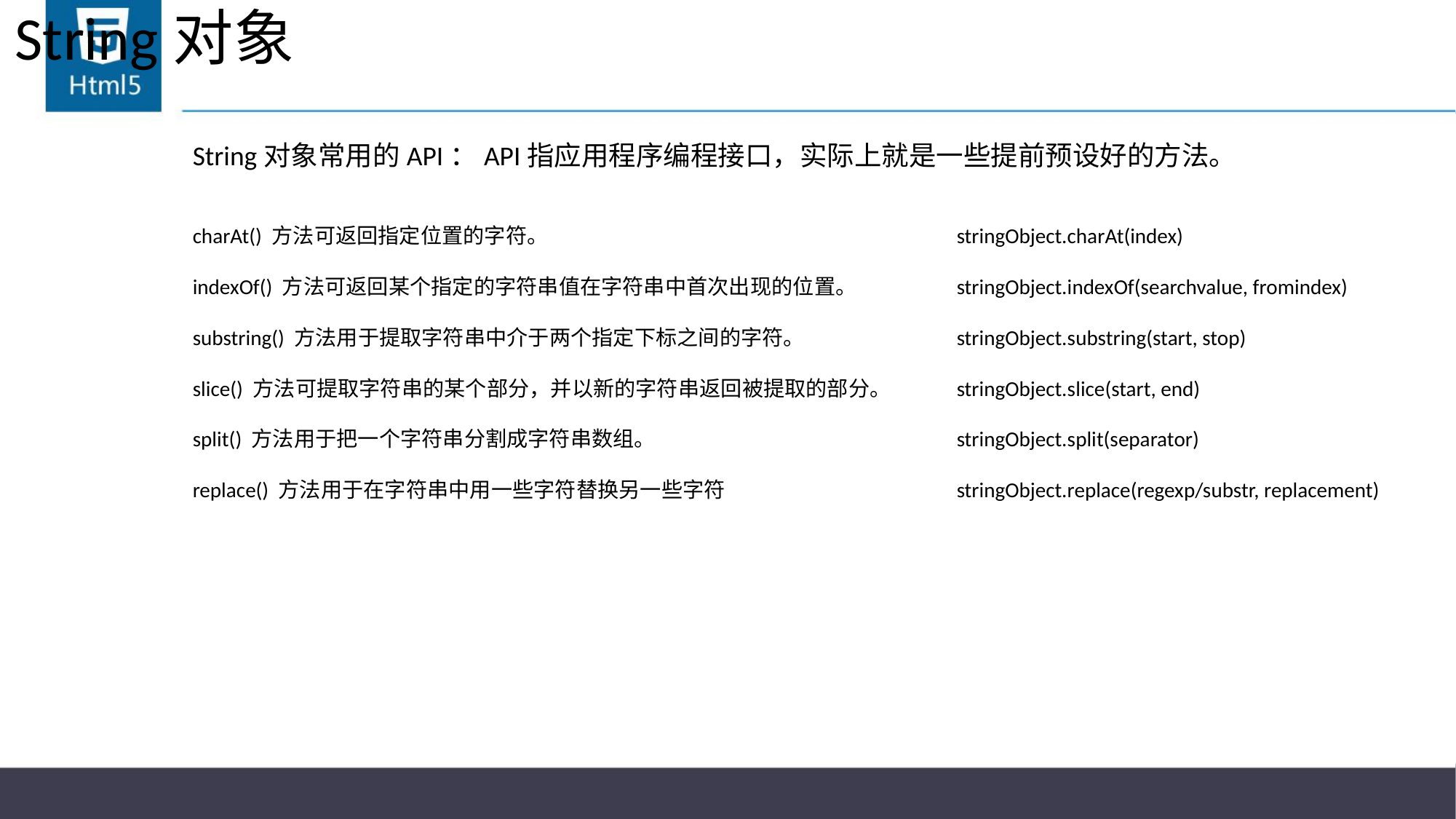

# String对象
String对象常用的API：API指应用程序编程接口，实际上就是一些提前预设好的方法。

charAt() 方法可返回指定位置的字符。				stringObject.charAt(index)

indexOf() 方法可返回某个指定的字符串值在字符串中首次出现的位置。	stringObject.indexOf(searchvalue, fromindex)

substring() 方法用于提取字符串中介于两个指定下标之间的字符。		stringObject.substring(start, stop)

slice() 方法可提取字符串的某个部分，并以新的字符串返回被提取的部分。	stringObject.slice(start, end)

split() 方法用于把一个字符串分割成字符串数组。			stringObject.split(separator)

replace() 方法用于在字符串中用一些字符替换另一些字符			stringObject.replace(regexp/substr, replacement)